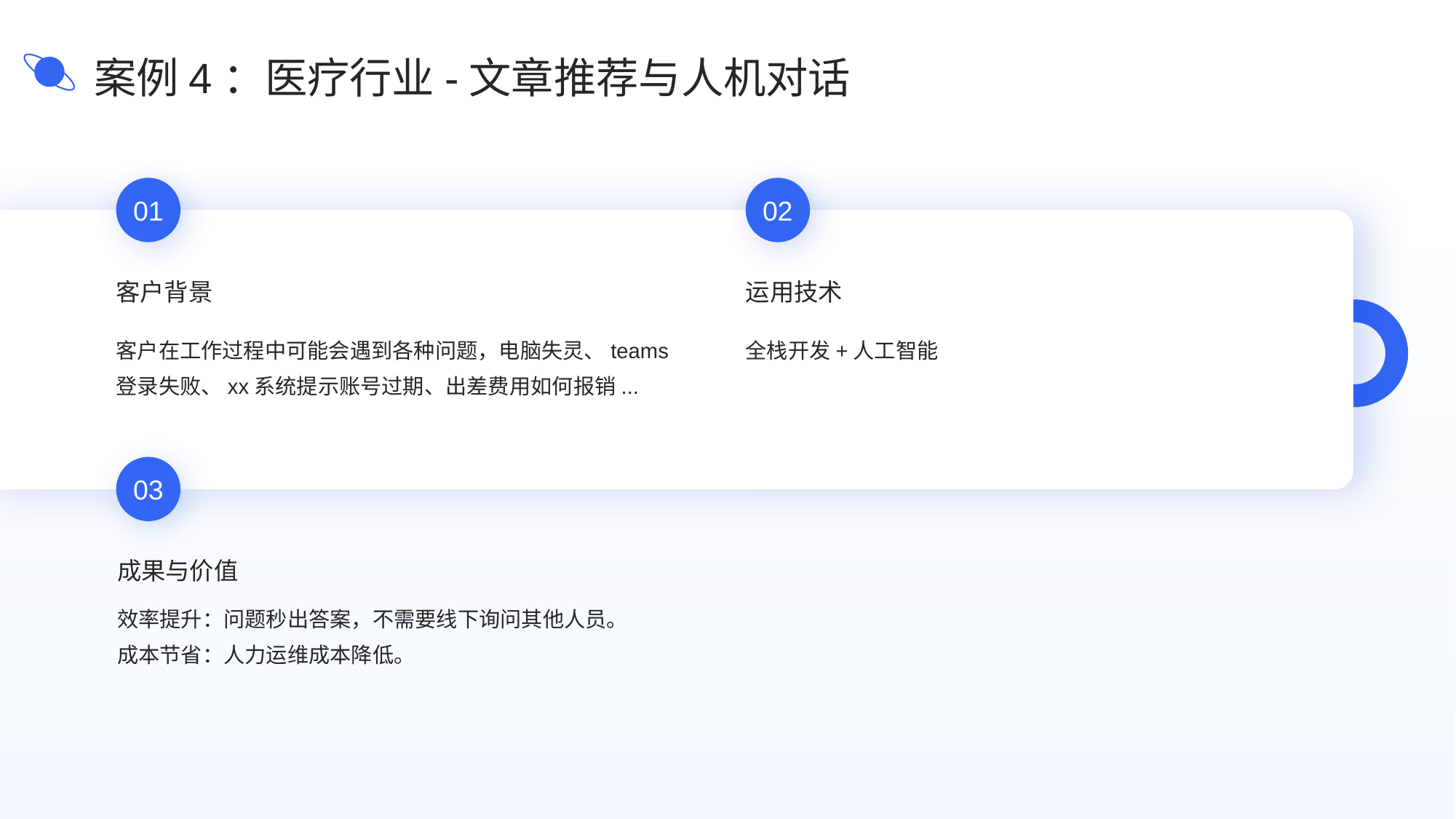

案例4：医疗行业-文章推荐与人机对话

01
02
客户背景
运用技术

客户在工作过程中可能会遇到各种问题，电脑失灵、teams登录失败、xx系统提示账号过期、出差费用如何报销...
全栈开发+人工智能

03
成果与价值
效率提升：问题秒出答案，不需要线下询问其他人员。
成本节省：人力运维成本降低。